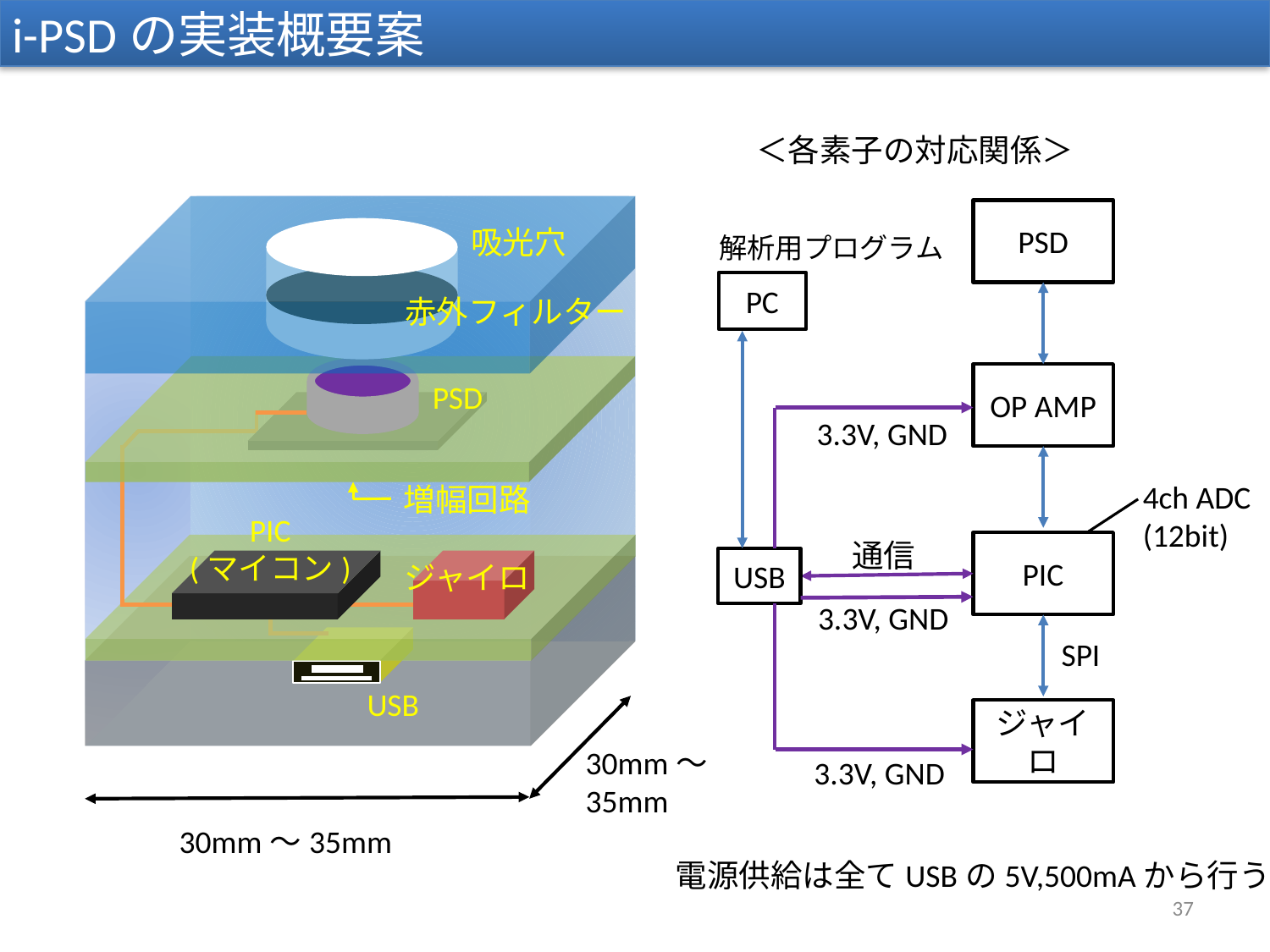

i-PSDの実装概要案
＜各素子の対応関係＞
PSD
解析用プログラム
PC
OP AMP
3.3V, GND
4ch ADC
(12bit)
通信
PIC
USB
3.3V, GND
SPI
ジャイロ
3.3V, GND

吸光穴

赤外フィルター

PSD

増幅回路
PIC
(マイコン)

ジャイロ

USB
30mm～
35mm
30mm～35mm
電源供給は全てUSBの5V,500mAから行う
37